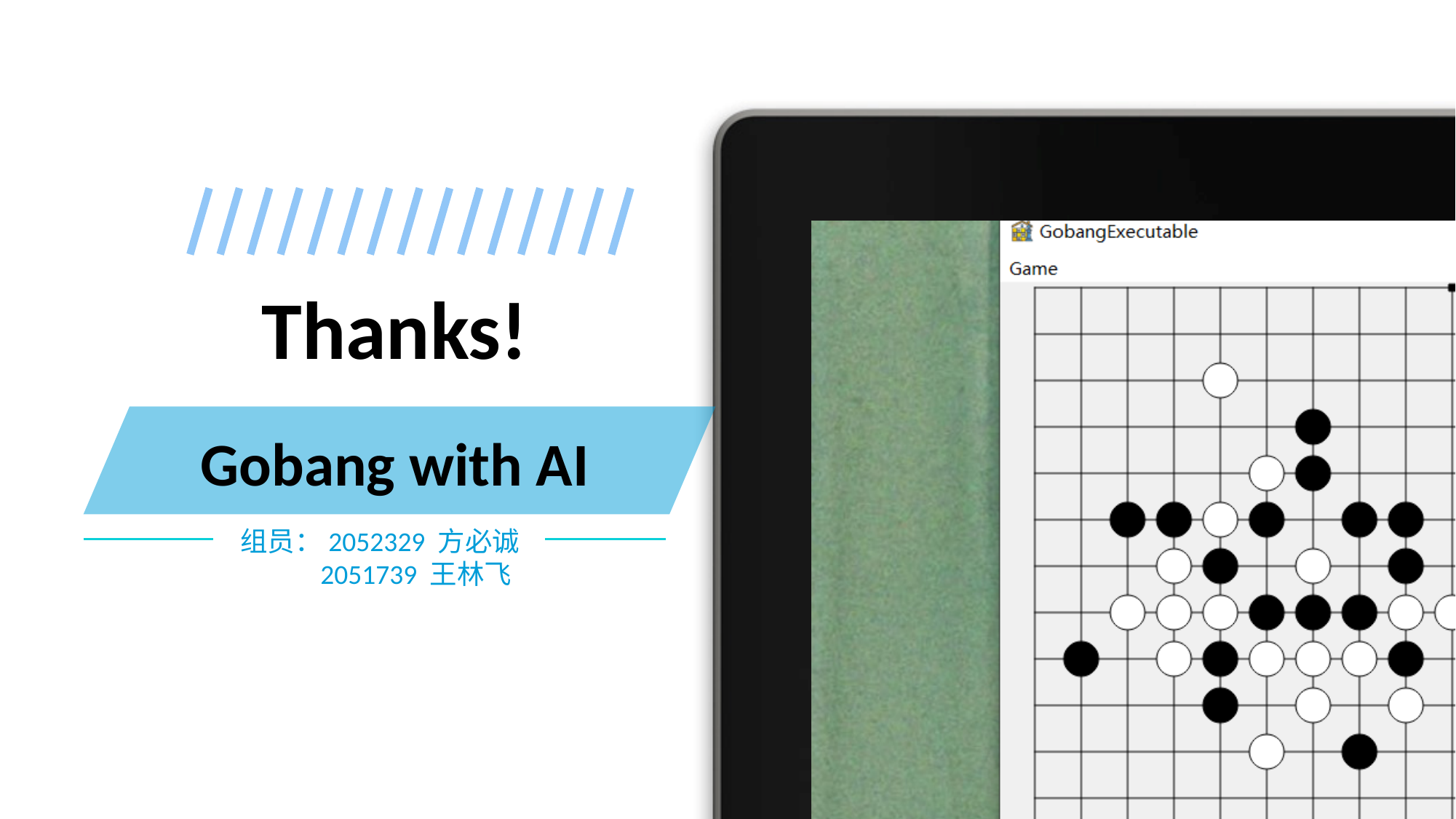

Thanks!
Gobang with AI
组员：2052329 方必诚
             2051739 王林飞